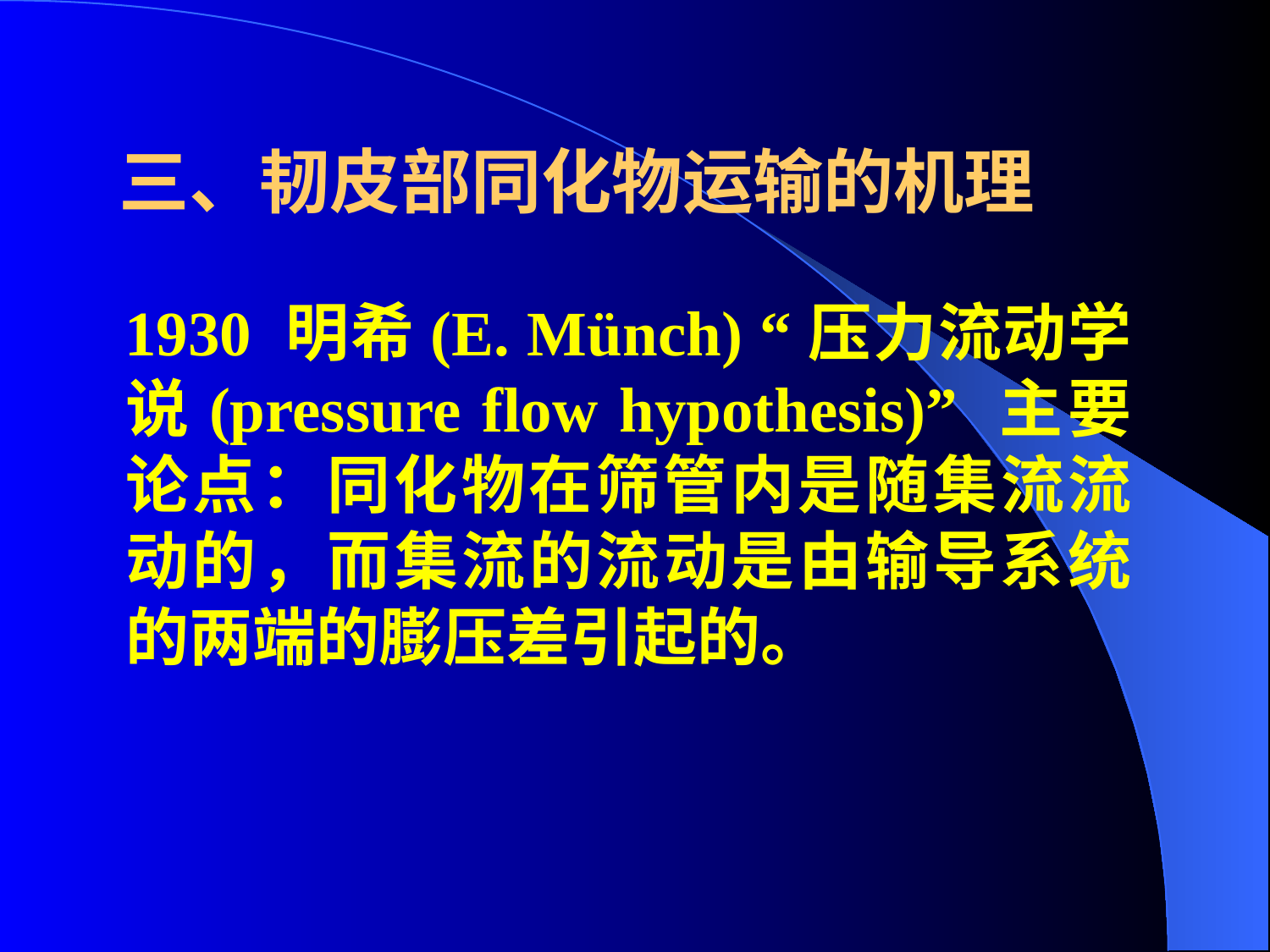

# 三、韧皮部同化物运输的机理
   1930 明希(E. Münch) “压力流动学说(pressure flow hypothesis)” 主要论点：同化物在筛管内是随集流流动的，而集流的流动是由输导系统的两端的膨压差引起的。